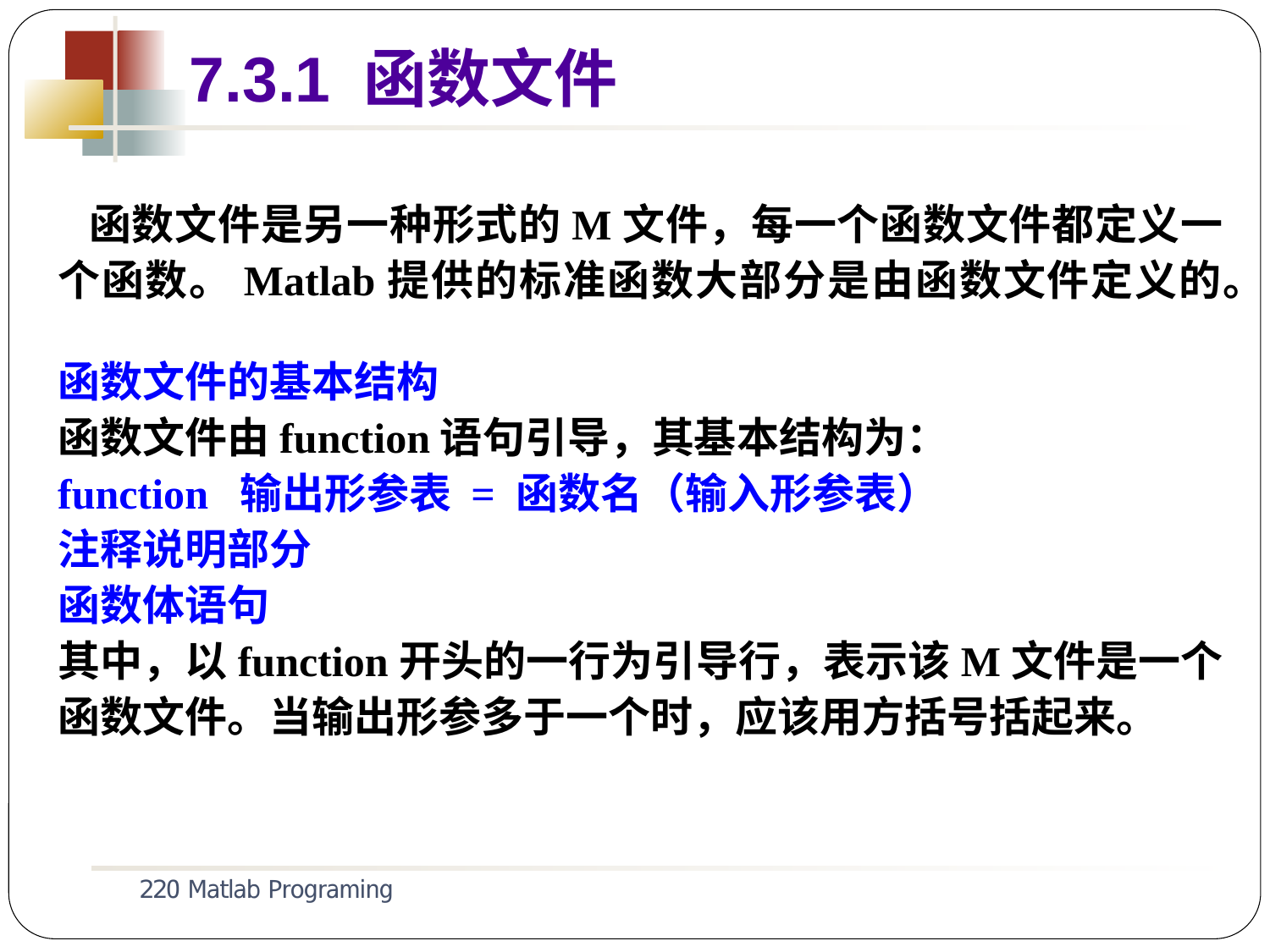

7.3.1 函数文件
  函数文件是另一种形式的M文件，每一个函数文件都定义一个函数。Matlab提供的标准函数大部分是由函数文件定义的。

函数文件的基本结构
函数文件由function语句引导，其基本结构为：
function  输出形参表 = 函数名（输入形参表）
注释说明部分
函数体语句
其中，以function开头的一行为引导行，表示该M文件是一个函数文件。当输出形参多于一个时，应该用方括号括起来。
220 Matlab Programing